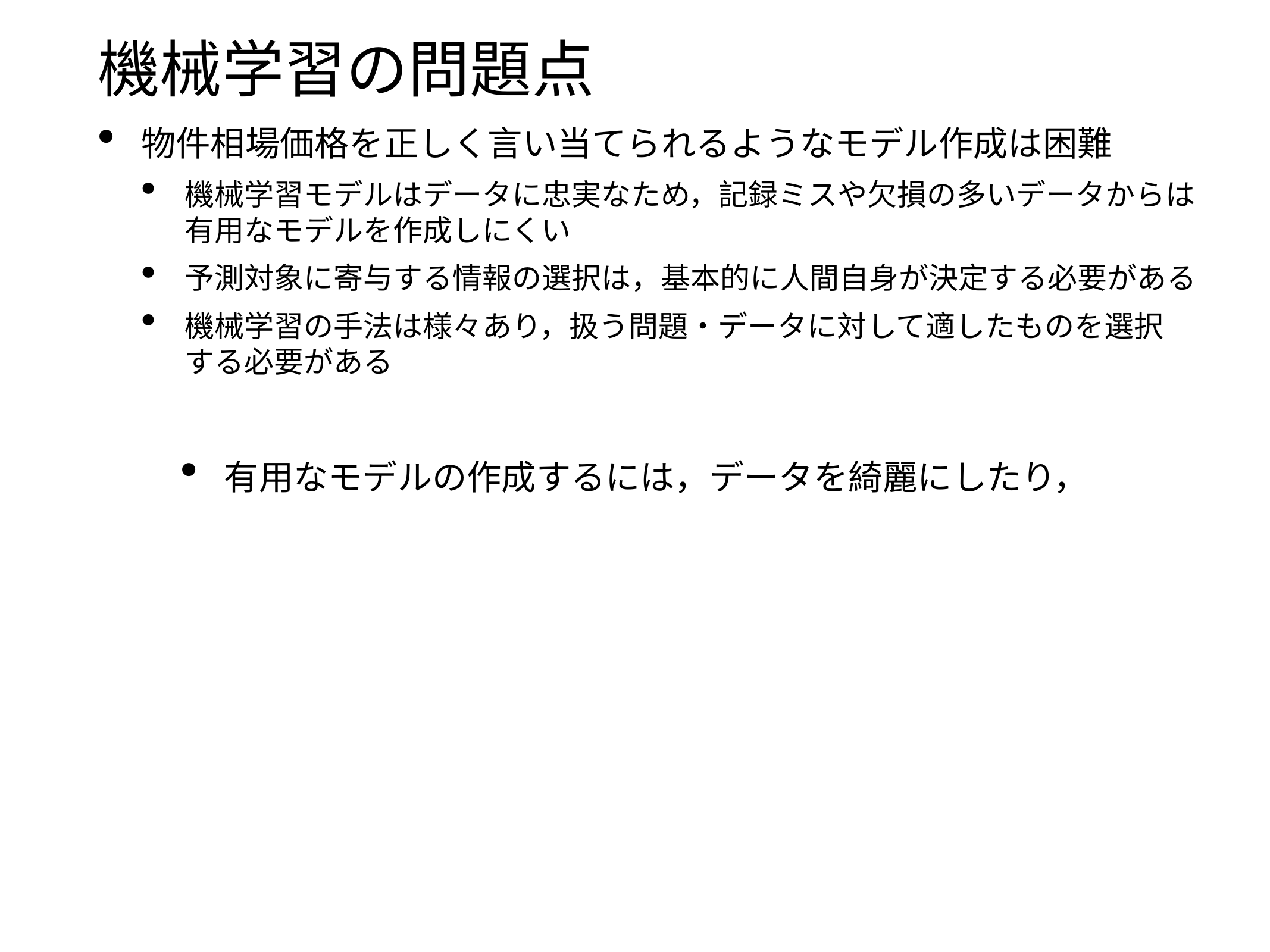

# 機械学習の問題点
物件相場価格を正しく言い当てられるようなモデル作成は困難
機械学習モデルはデータに忠実なため，記録ミスや欠損の多いデータからは
有用なモデルを作成しにくい
予測対象に寄与する情報の選択は，基本的に人間自身が決定する必要がある
機械学習の手法は様々あり，扱う問題・データに対して適したものを選択
する必要がある
有用なモデルの作成するには，データを綺麗にしたり，